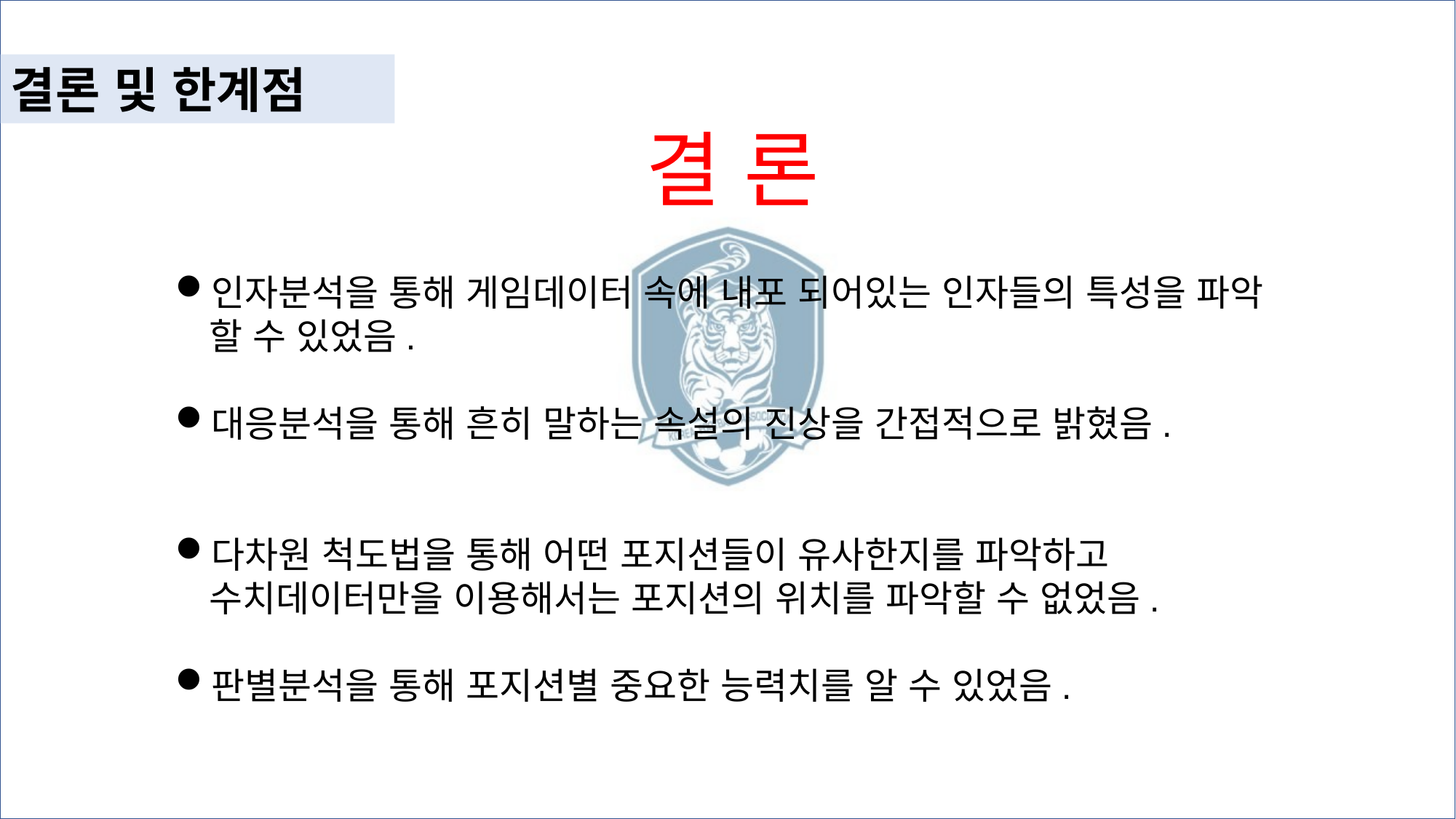

결론 및 한계점
결 론

인자분석을 통해 게임데이터 속에 내포 되어있는 인자들의 특성을 파악 할 수 있었음.

대응분석을 통해 흔히 말하는 속설의 진상을 간접적으로 밝혔음.

다차원 척도법을 통해 어떤 포지션들이 유사한지를 파악하고 수치데이터만을 이용해서는 포지션의 위치를 파악할 수 없었음.

판별분석을 통해 포지션별 중요한 능력치를 알 수 있었음.